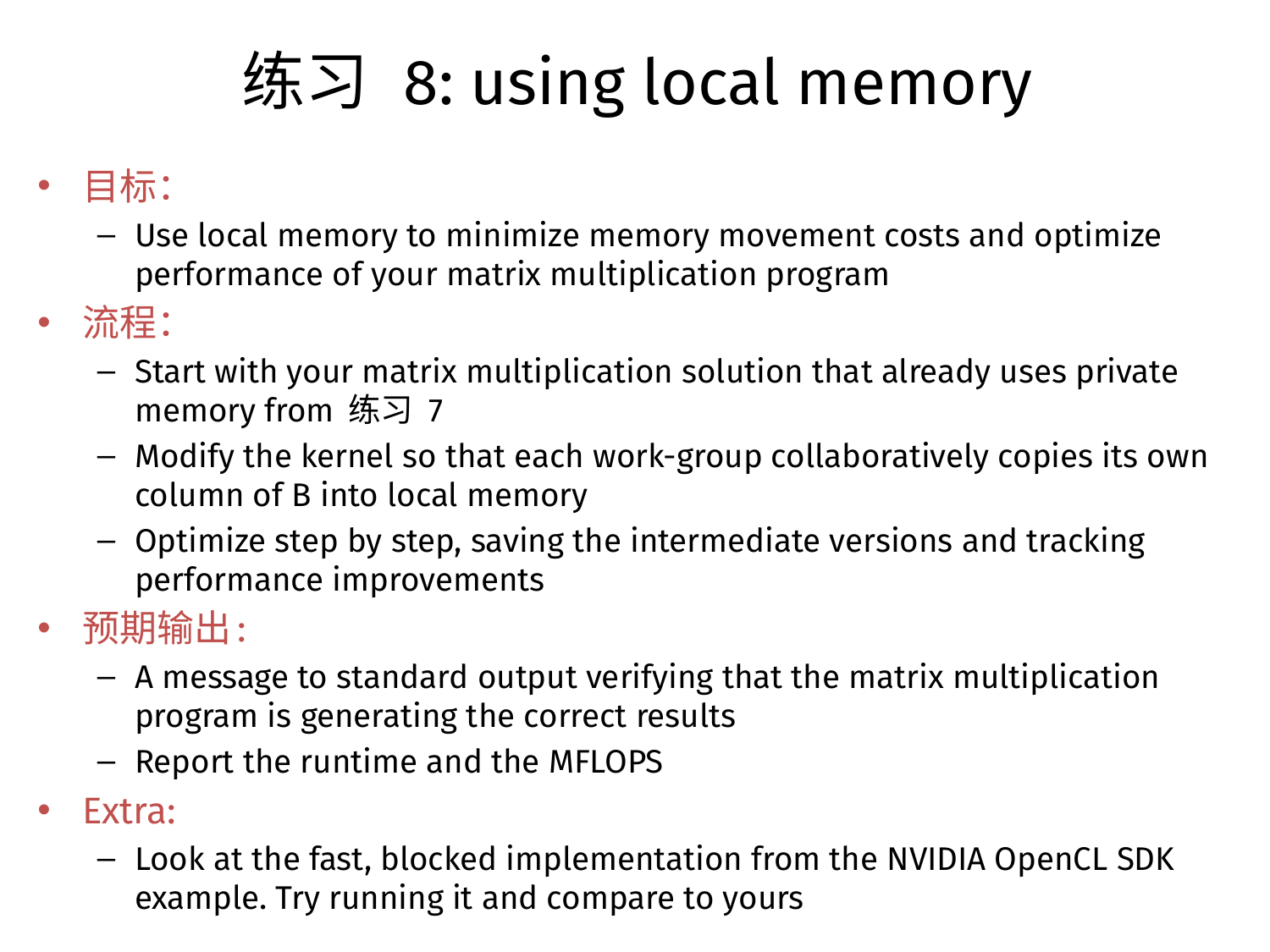

练习 8: using local memory
目标：
Use local memory to minimize memory movement costs and optimize performance of your matrix multiplication program
流程：
Start with your matrix multiplication solution that already uses private memory from 练习 7
Modify the kernel so that each work-group collaboratively copies its own column of B into local memory
Optimize step by step, saving the intermediate versions and tracking performance improvements
预期输出:
A message to standard output verifying that the matrix multiplication program is generating the correct results
Report the runtime and the MFLOPS
Extra:
Look at the fast, blocked implementation from the NVIDIA OpenCL SDK example. Try running it and compare to yours